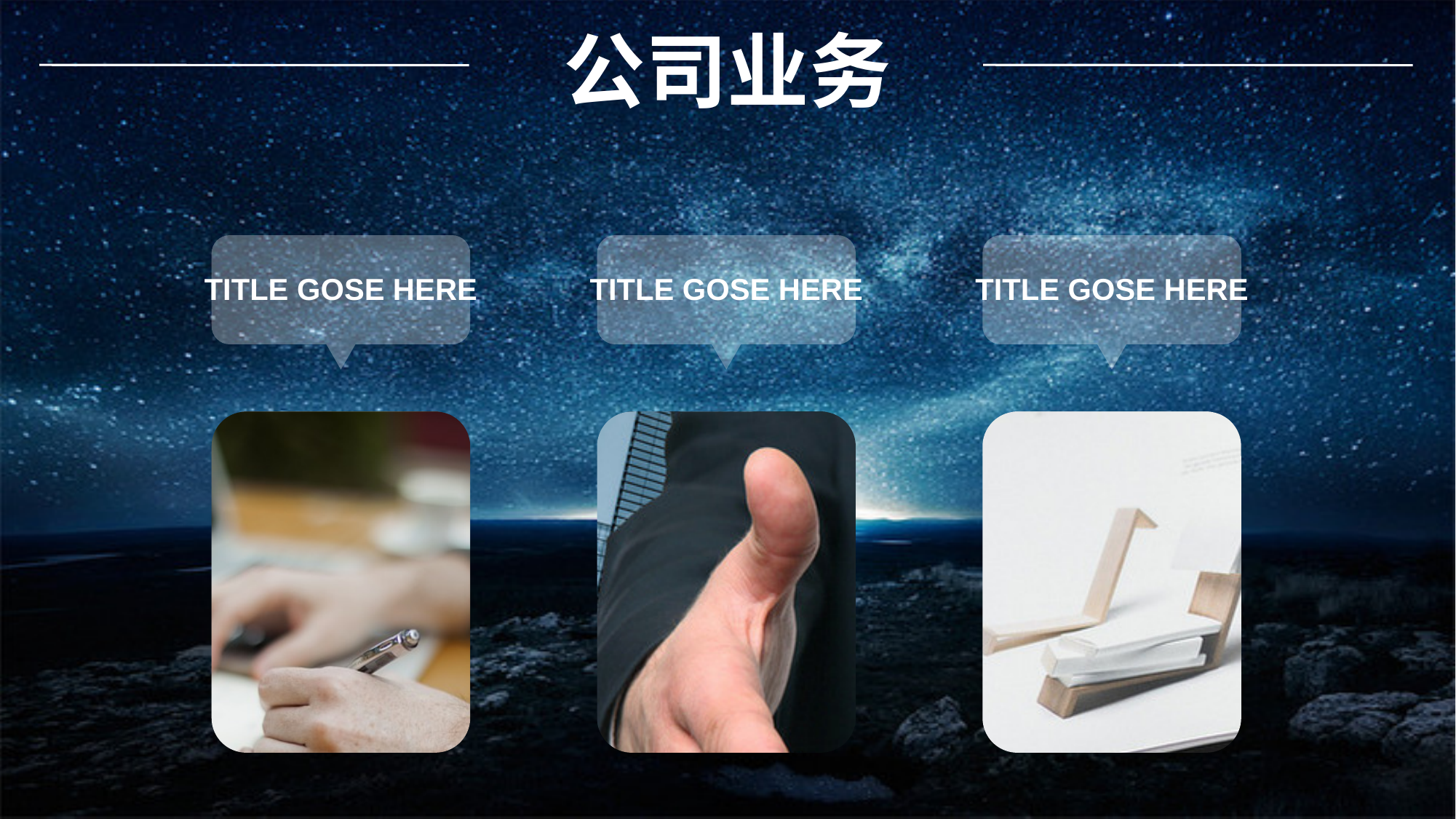

公司业务

TITLE GOSE HERE
TITLE GOSE HERE
TITLE GOSE HERE